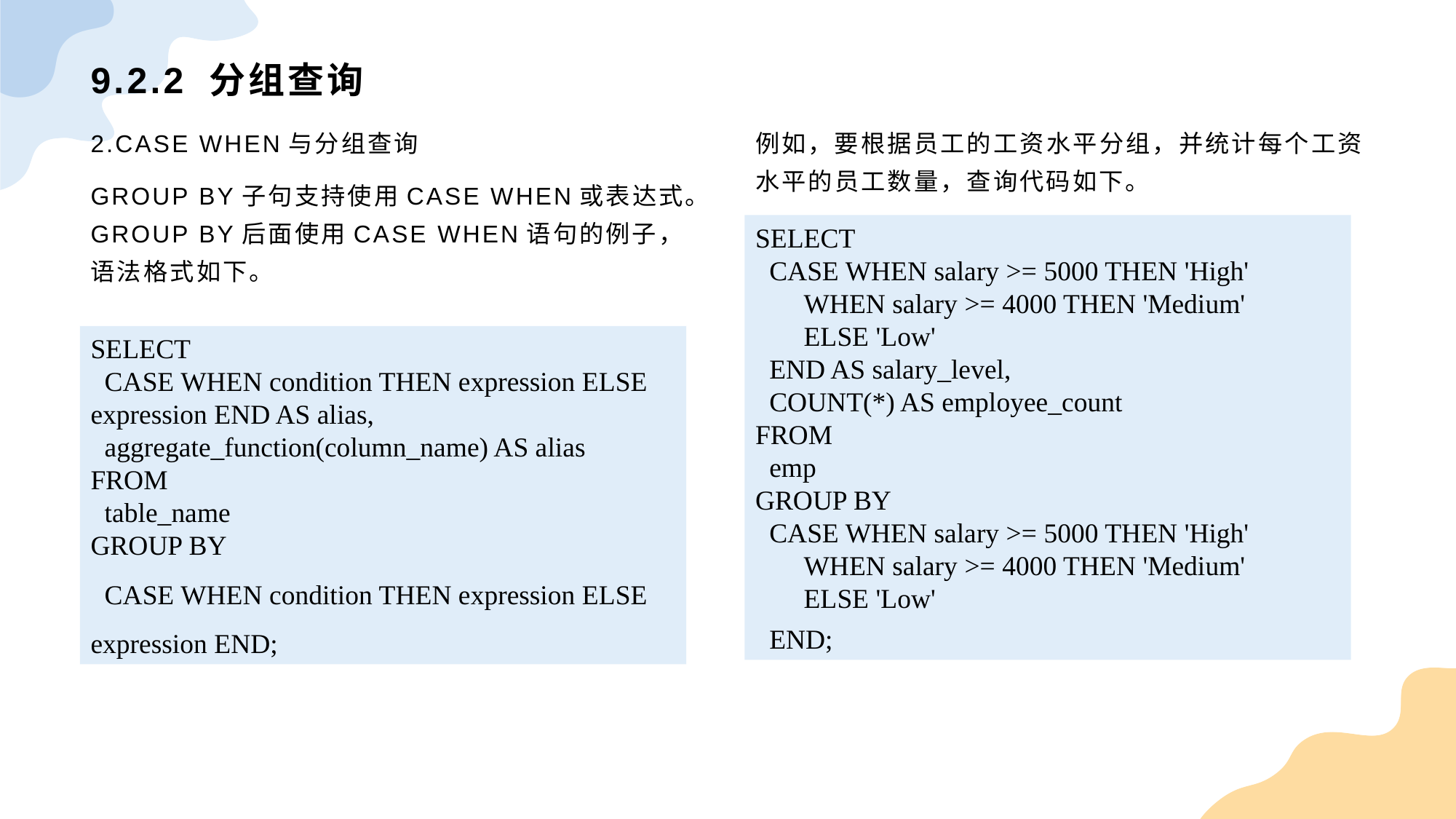

# 9.2.2 分组查询
2.CASE WHEN与分组查询
GROUP BY子句支持使用CASE WHEN或表达式。GROUP BY后面使用CASE WHEN语句的例子，语法格式如下。
例如，要根据员工的工资水平分组，并统计每个工资水平的员工数量，查询代码如下。
SELECT  CASE WHEN salary >= 5000 THEN 'High'       WHEN salary >= 4000 THEN 'Medium'       ELSE 'Low'  END AS salary_level,  COUNT(*) AS employee_countFROM  empGROUP BY  CASE WHEN salary >= 5000 THEN 'High'       WHEN salary >= 4000 THEN 'Medium'       ELSE 'Low'  END;
SELECT  CASE WHEN condition THEN expression ELSE expression END AS alias,  aggregate_function(column_name) AS aliasFROM  table_nameGROUP BY  CASE WHEN condition THEN expression ELSE expression END;